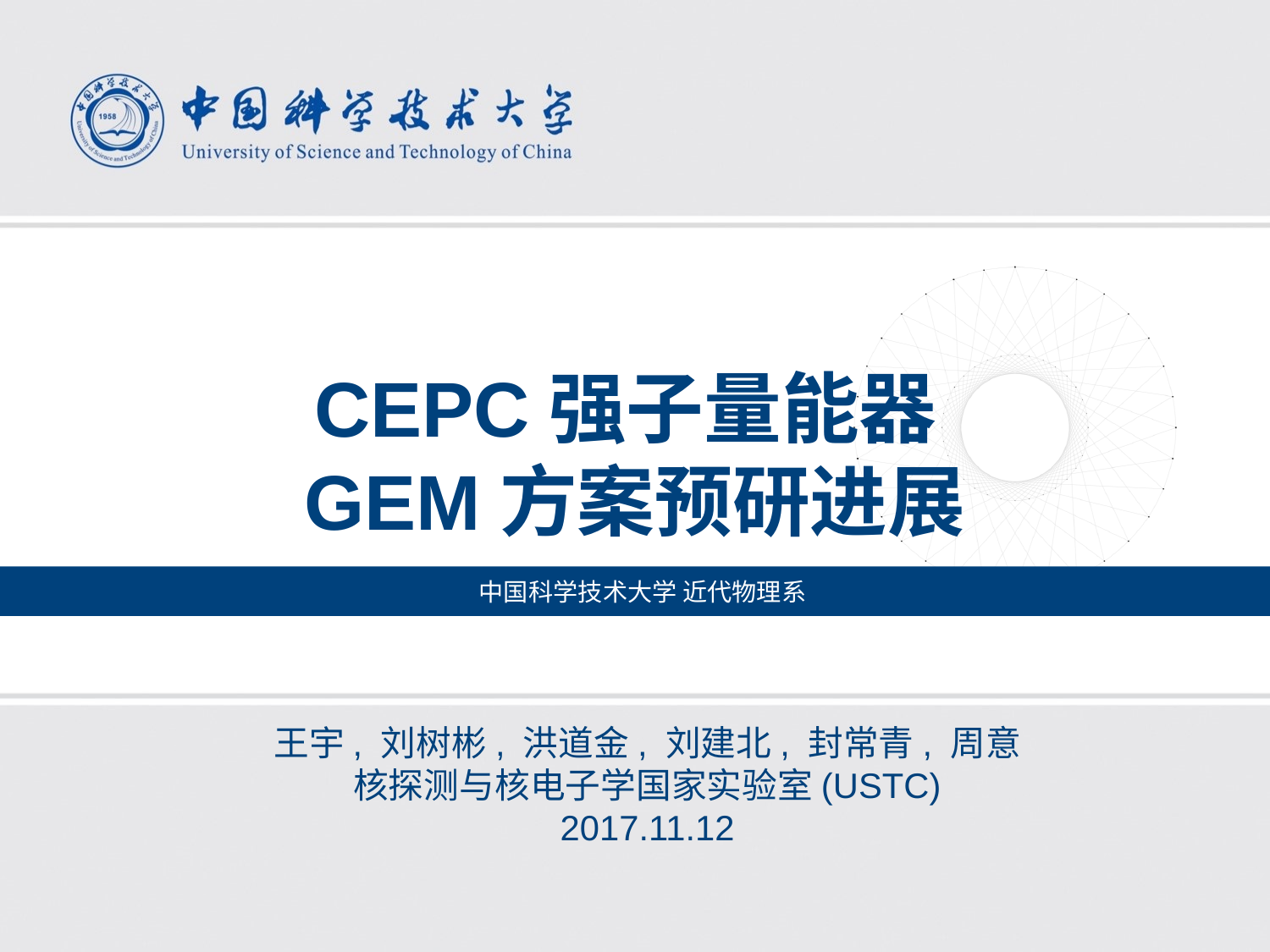

点击添加文本
添加您的校徽logo
CEPC强子量能器GEM方案预研进展
点击添加文本

中国科学技术大学 近代物理系
点击添加文本
王宇, 刘树彬, 洪道金, 刘建北, 封常青, 周意
核探测与核电子学国家实验室(USTC)
2017.11.12
点击添加文本